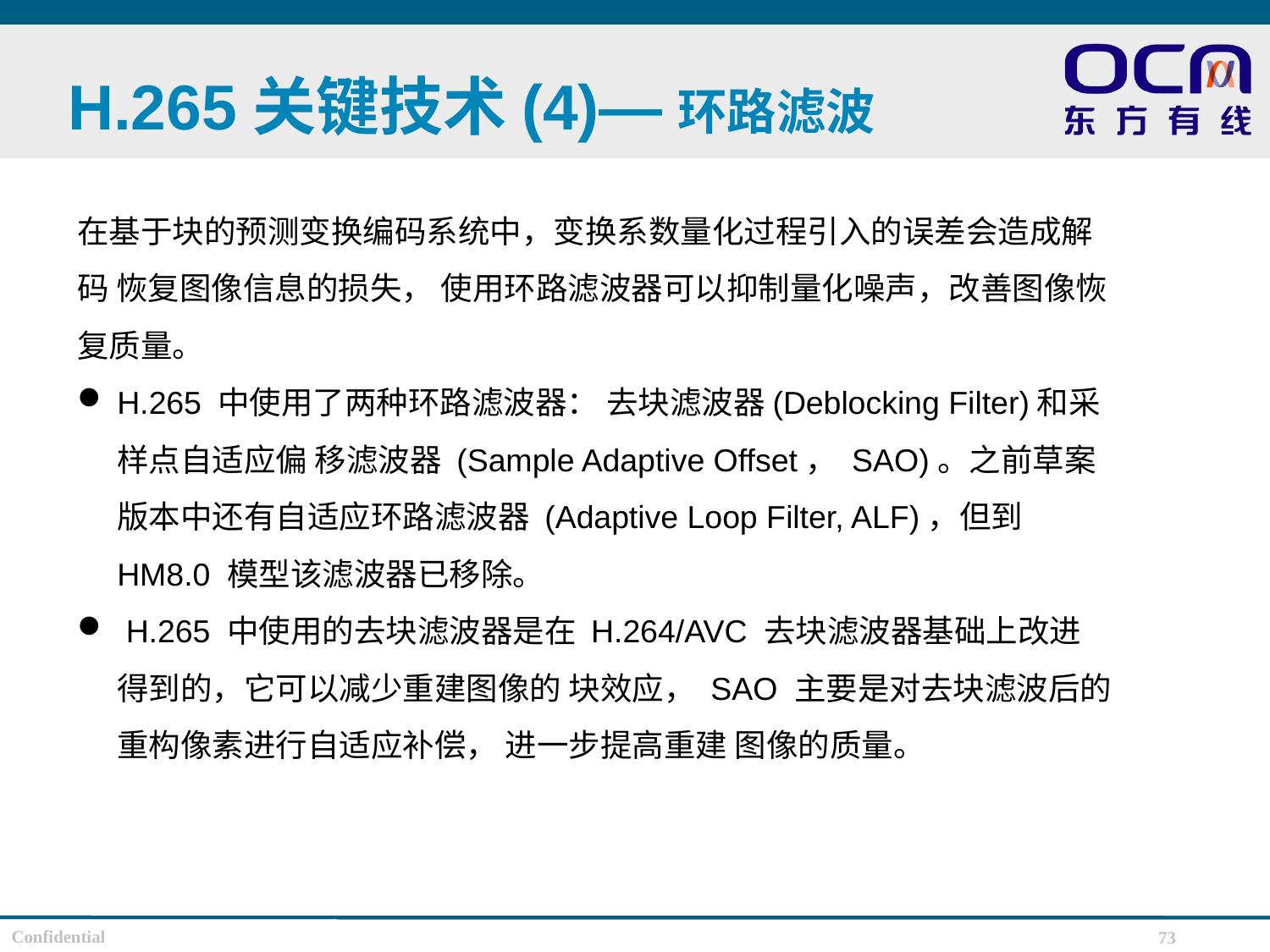

# H.265关键技术(4)—环路滤波
在基于块的预测变换编码系统中，变换系数量化过程引入的误差会造成解码 恢复图像信息的损失， 使用环路滤波器可以抑制量化噪声，改善图像恢复质量。
H.265 中使用了两种环路滤波器： 去块滤波器(Deblocking Filter)和采样点自适应偏 移滤波器 (Sample Adaptive Offset， SAO)。之前草案版本中还有自适应环路滤波器 (Adaptive Loop Filter, ALF)，但到 HM8.0 模型该滤波器已移除。
 H.265 中使用的去块滤波器是在 H.264/AVC 去块滤波器基础上改进得到的，它可以减少重建图像的 块效应， SAO 主要是对去块滤波后的重构像素进行自适应补偿， 进一步提高重建 图像的质量。
73